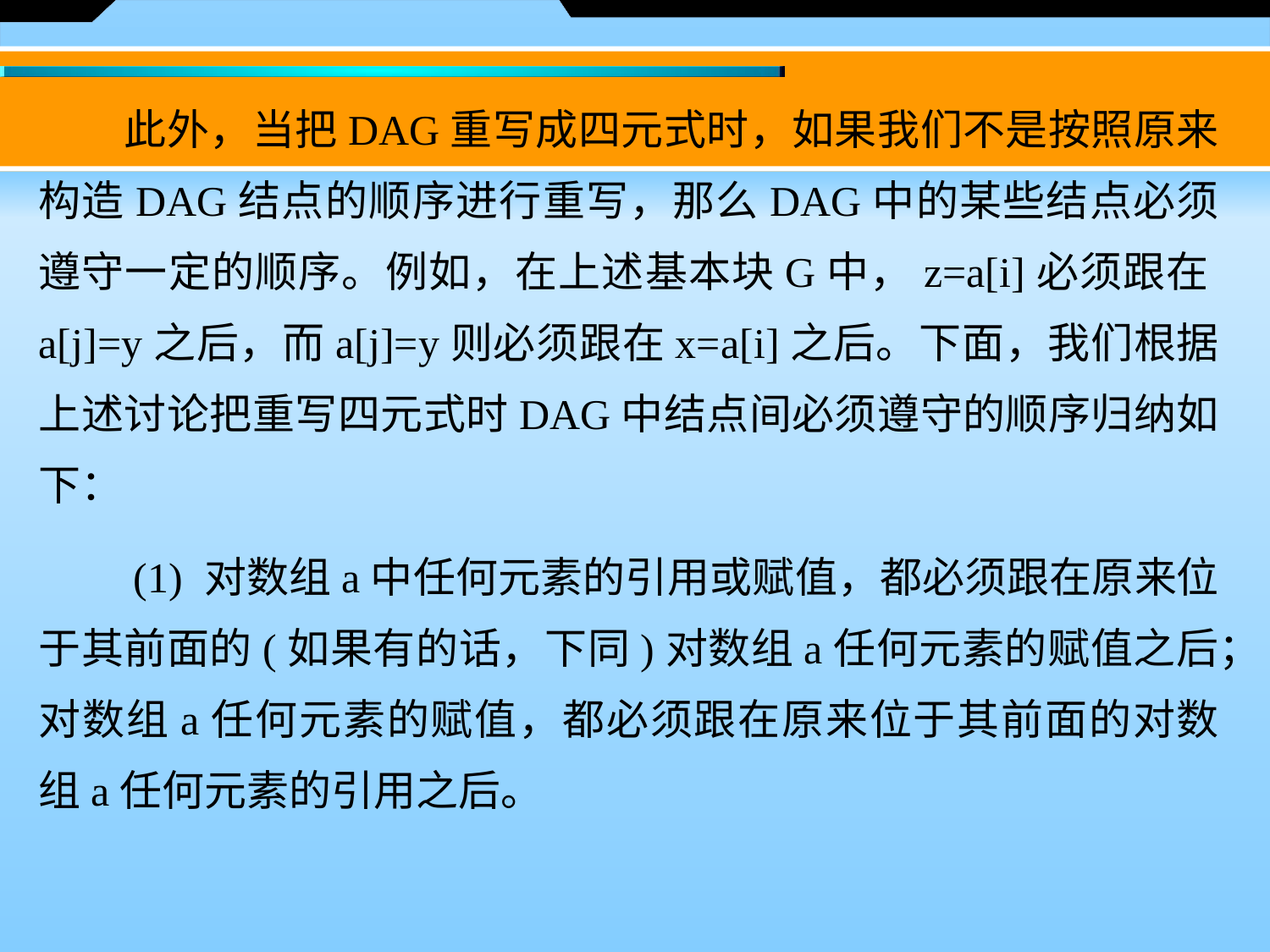

此外，当把DAG重写成四元式时，如果我们不是按照原来构造DAG结点的顺序进行重写，那么DAG中的某些结点必须遵守一定的顺序。例如，在上述基本块G中，z=a[i]必须跟在a[j]=y之后，而a[j]=y则必须跟在x=a[i]之后。下面，我们根据上述讨论把重写四元式时DAG中结点间必须遵守的顺序归纳如下：
　　(1) 对数组a中任何元素的引用或赋值，都必须跟在原来位于其前面的(如果有的话，下同)对数组a任何元素的赋值之后；对数组a任何元素的赋值，都必须跟在原来位于其前面的对数组a任何元素的引用之后。